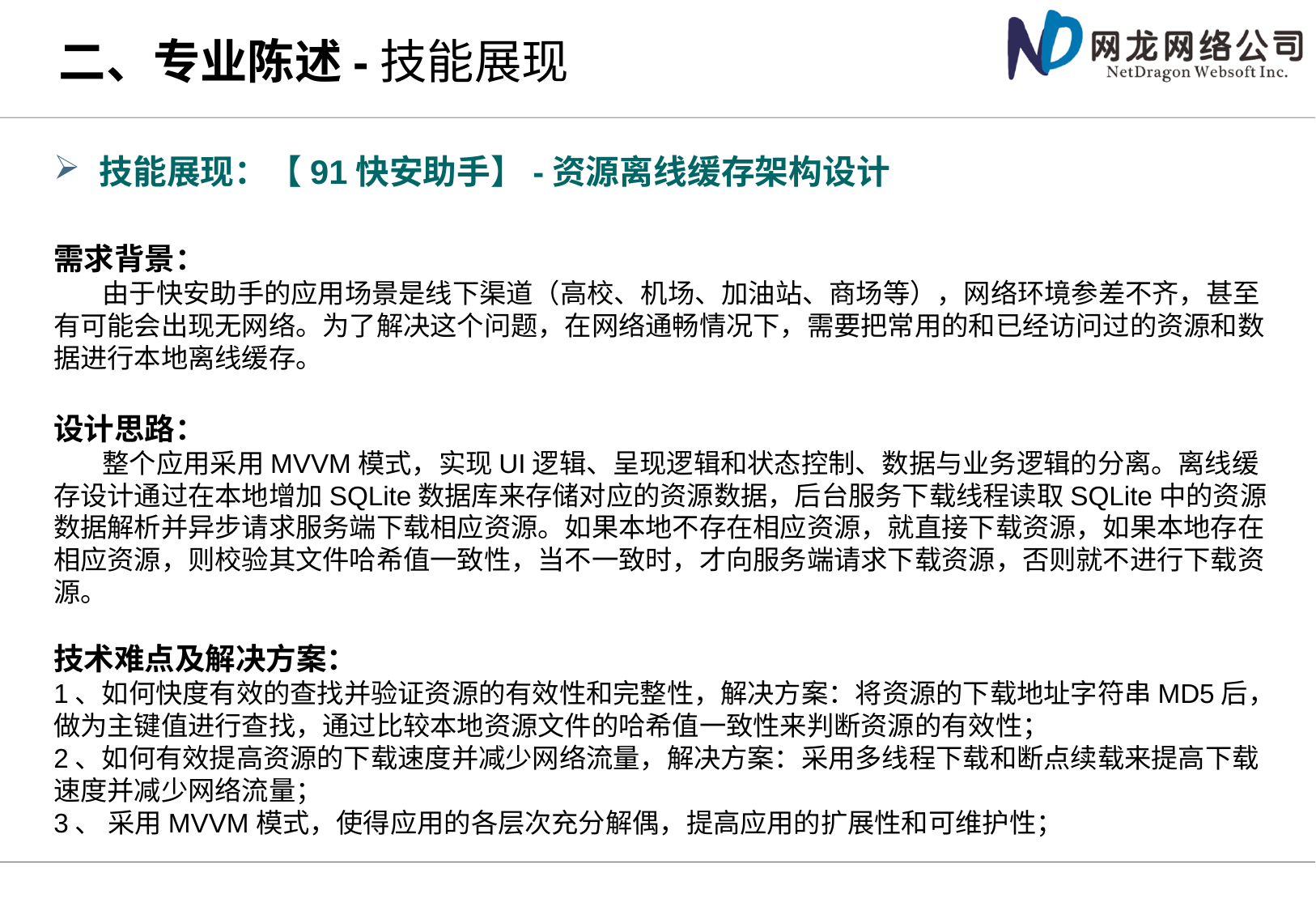

# 二、专业陈述-技能展现
技能展现：【91快安助手】-资源离线缓存架构设计

需求背景：
       由于快安助手的应用场景是线下渠道（高校、机场、加油站、商场等），网络环境参差不齐，甚至有可能会出现无网络。为了解决这个问题，在网络通畅情况下，需要把常用的和已经访问过的资源和数据进行本地离线缓存。

设计思路：
       整个应用采用MVVM模式，实现UI逻辑、呈现逻辑和状态控制、数据与业务逻辑的分离。离线缓存设计通过在本地增加SQLite数据库来存储对应的资源数据，后台服务下载线程读取SQLite中的资源数据解析并异步请求服务端下载相应资源。如果本地不存在相应资源，就直接下载资源，如果本地存在相应资源，则校验其文件哈希值一致性，当不一致时，才向服务端请求下载资源，否则就不进行下载资源。

技术难点及解决方案：
1、如何快度有效的查找并验证资源的有效性和完整性，解决方案：将资源的下载地址字符串MD5后，做为主键值进行查找，通过比较本地资源文件的哈希值一致性来判断资源的有效性；
2、如何有效提高资源的下载速度并减少网络流量，解决方案：采用多线程下载和断点续载来提高下载速度并减少网络流量；
3、 采用MVVM模式，使得应用的各层次充分解偶，提高应用的扩展性和可维护性；